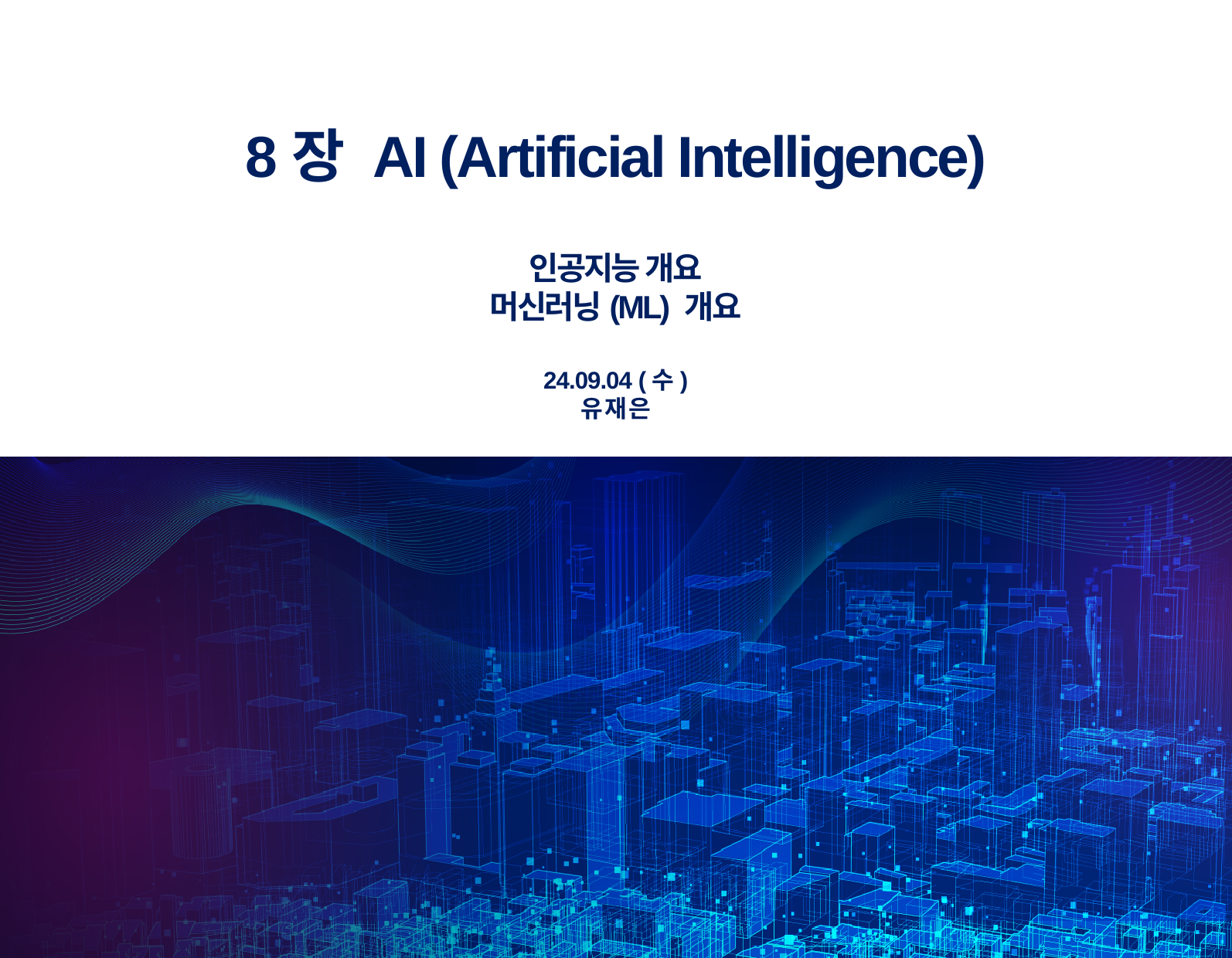

8장 AI (Artificial Intelligence)
인공지능 개요
머신러닝(ML) 개요
24.09.04 (수)
유 재 은